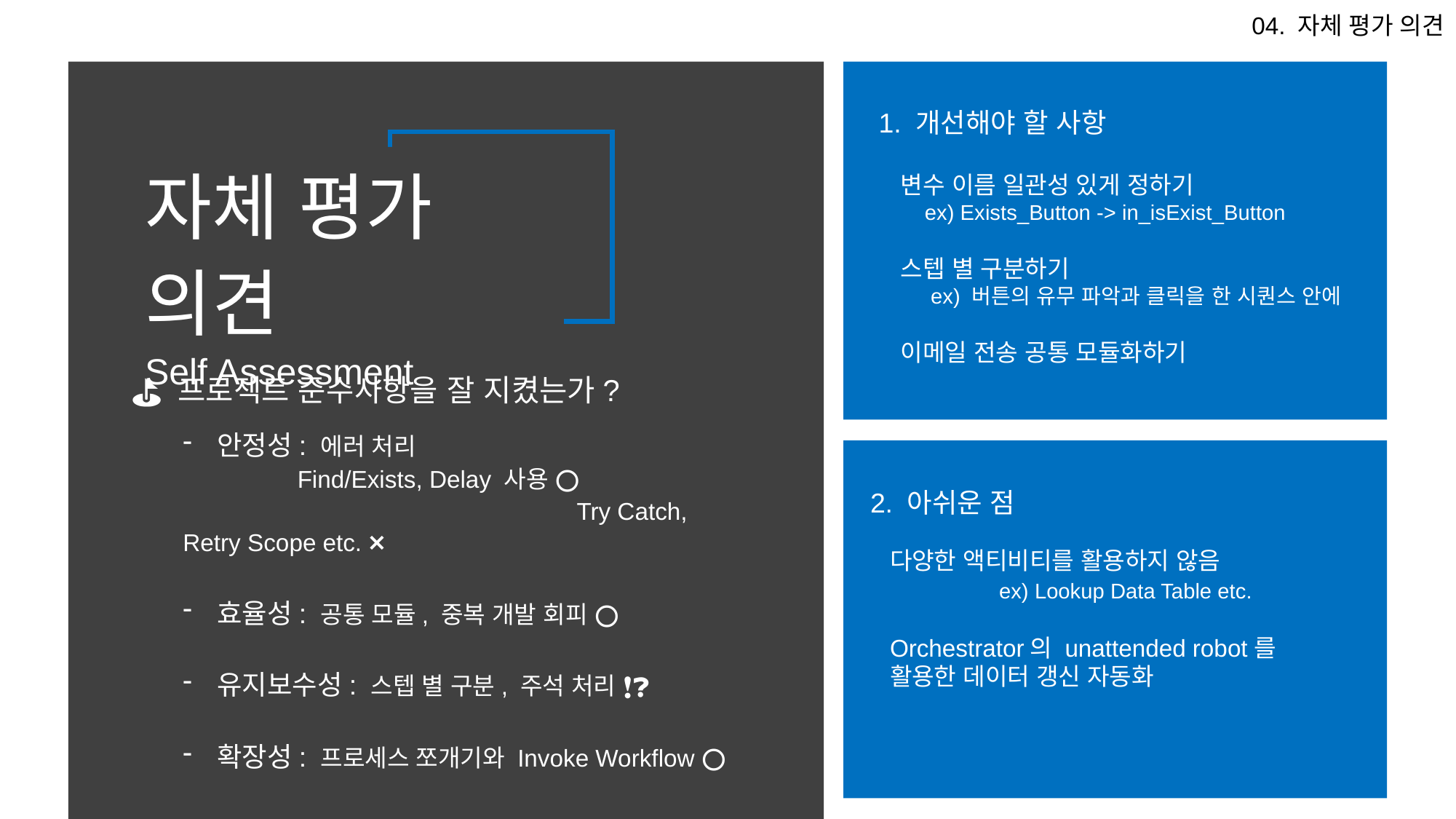

04. 자체 평가 의견

자체 평가 의견
Self Assessment

1. 개선해야 할 사항
변수 이름 일관성 있게 정하기
    ex) Exists_Button -> in_isExist_Button

스텝 별 구분하기
     ex) 버튼의 유무 파악과 클릭을 한 시퀀스 안에

이메일 전송 공통 모듈화하기
⛳ 프로젝트 준수사항을 잘 지켰는가?
안정성: 에러 처리
                 Find/Exists, Delay 사용 ⭕					         Try Catch, Retry Scope etc. ❌

효율성: 공통 모듈, 중복 개발 회피 ⭕

유지보수성: 스텝 별 구분, 주석 처리 ❗❓

확장성: 프로세스 쪼개기와 Invoke Workflow ⭕

2. 아쉬운 점
다양한 액티비티를 활용하지 않음
	ex) Lookup Data Table etc.

Orchestrator의 unattended robot를 활용한 데이터 갱신 자동화